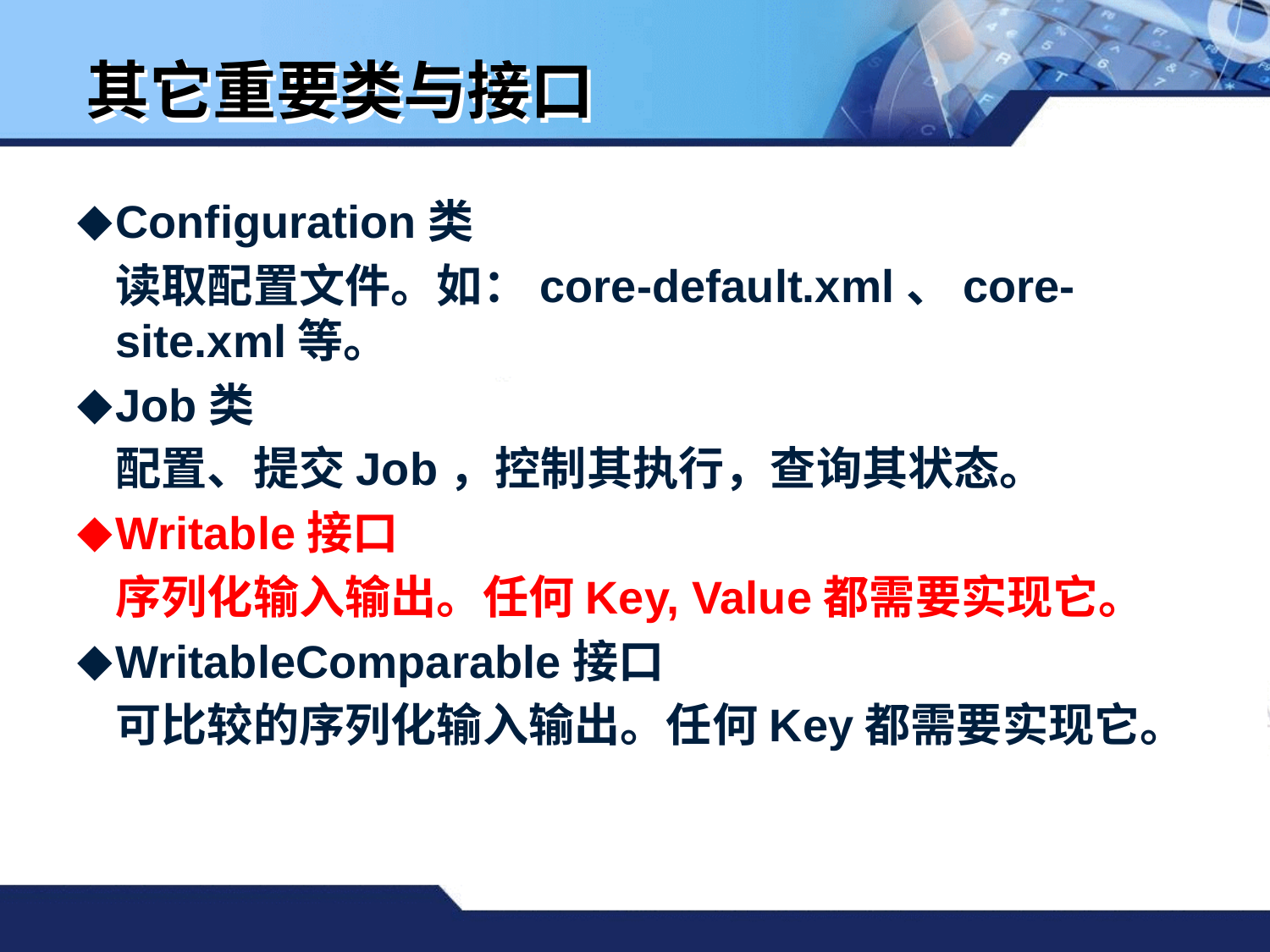

# 其它重要类与接口
Configuration类
	读取配置文件。如：core-default.xml、core-site.xml等。
Job类
	配置、提交Job，控制其执行，查询其状态。
Writable接口
	序列化输入输出。任何Key, Value都需要实现它。
WritableComparable接口
	可比较的序列化输入输出。任何Key都需要实现它。